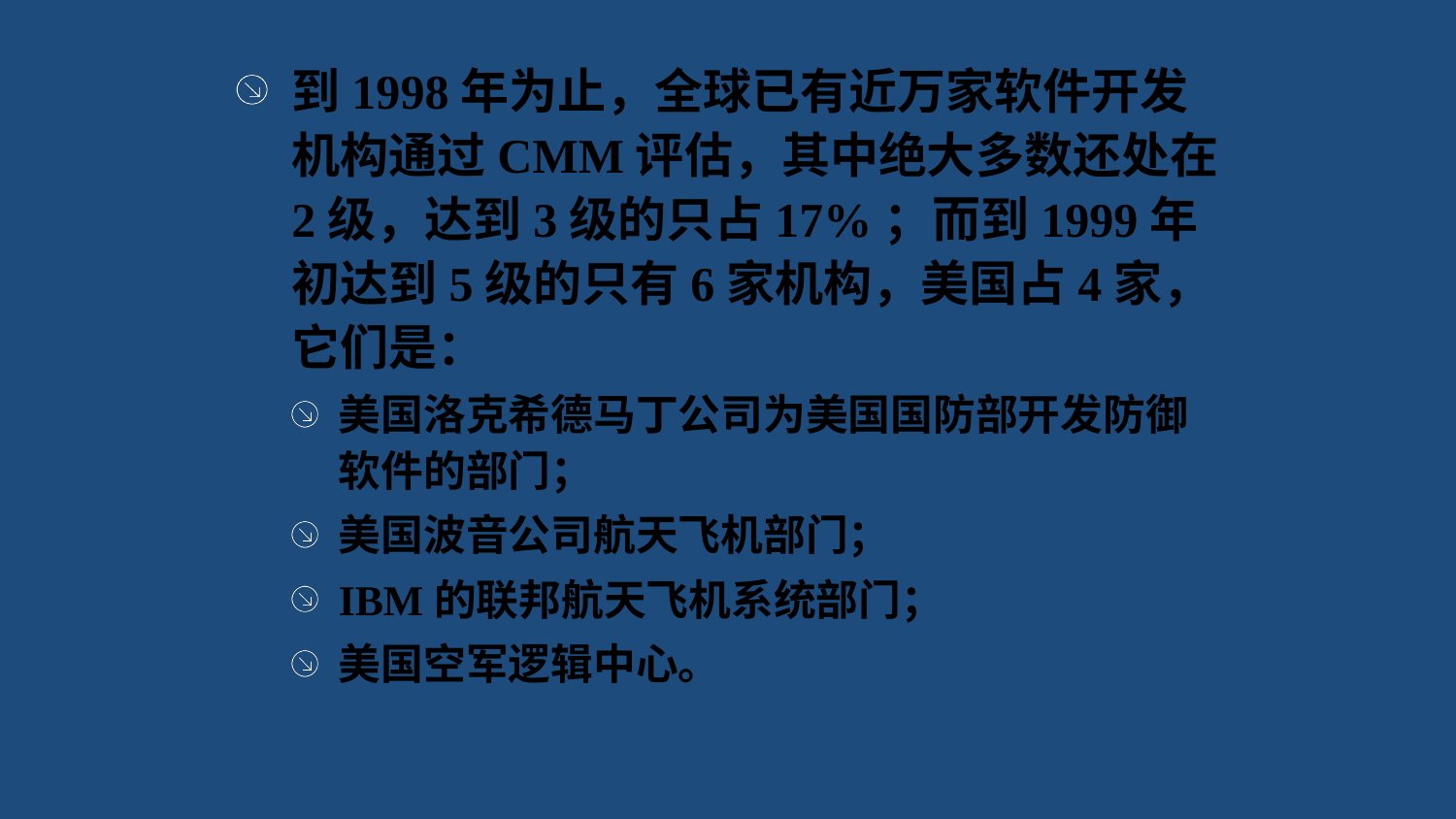

到1998年为止，全球已有近万家软件开发机构通过CMM评估，其中绝大多数还处在2级，达到3级的只占17%；而到1999年初达到5级的只有6家机构，美国占4家，它们是：
美国洛克希德马丁公司为美国国防部开发防御软件的部门；
美国波音公司航天飞机部门；
IBM的联邦航天飞机系统部门；
美国空军逻辑中心。